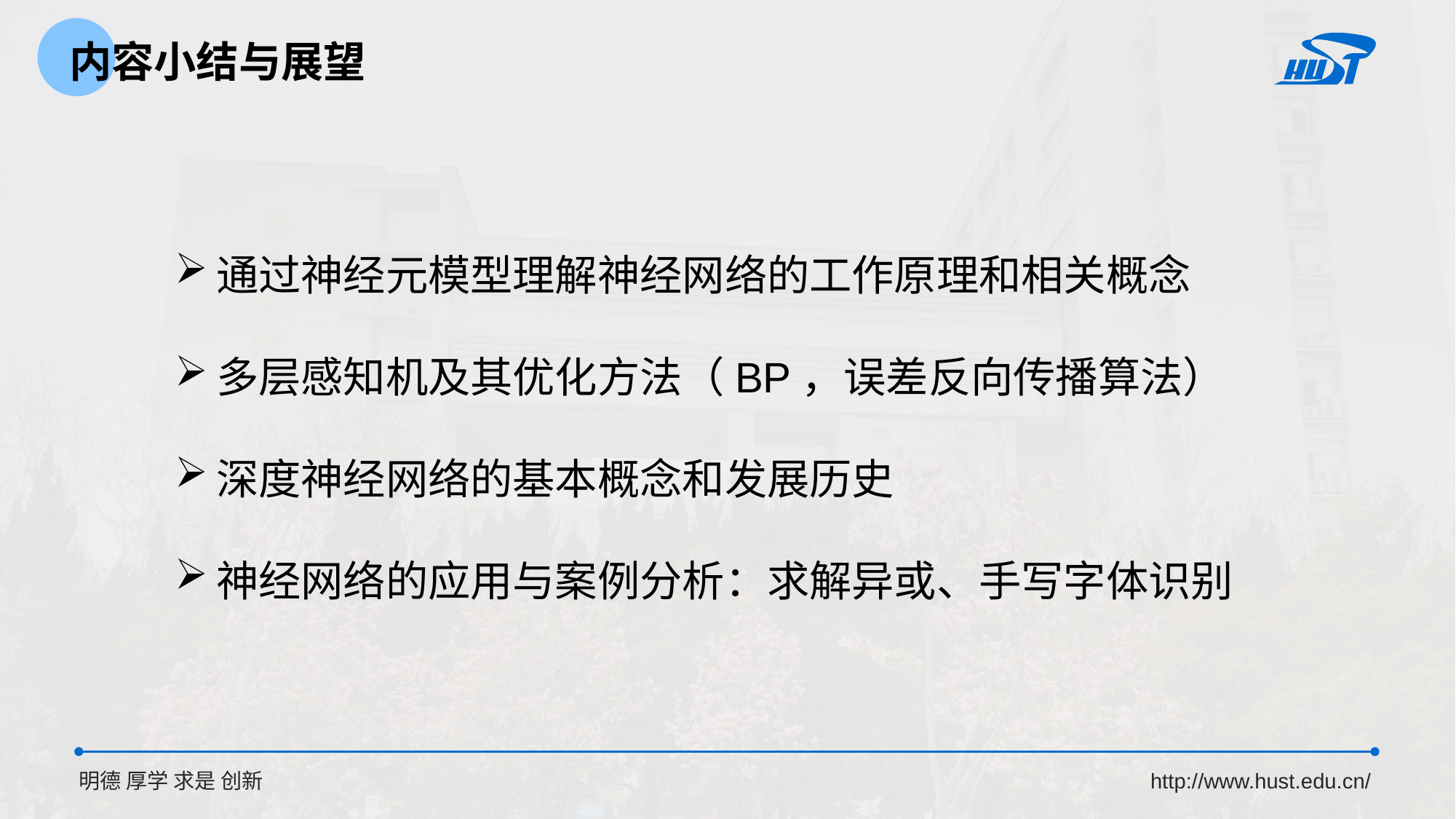

内容小结与展望
通过神经元模型理解神经网络的工作原理和相关概念
多层感知机及其优化方法（BP，误差反向传播算法）
深度神经网络的基本概念和发展历史
神经网络的应用与案例分析：求解异或、手写字体识别